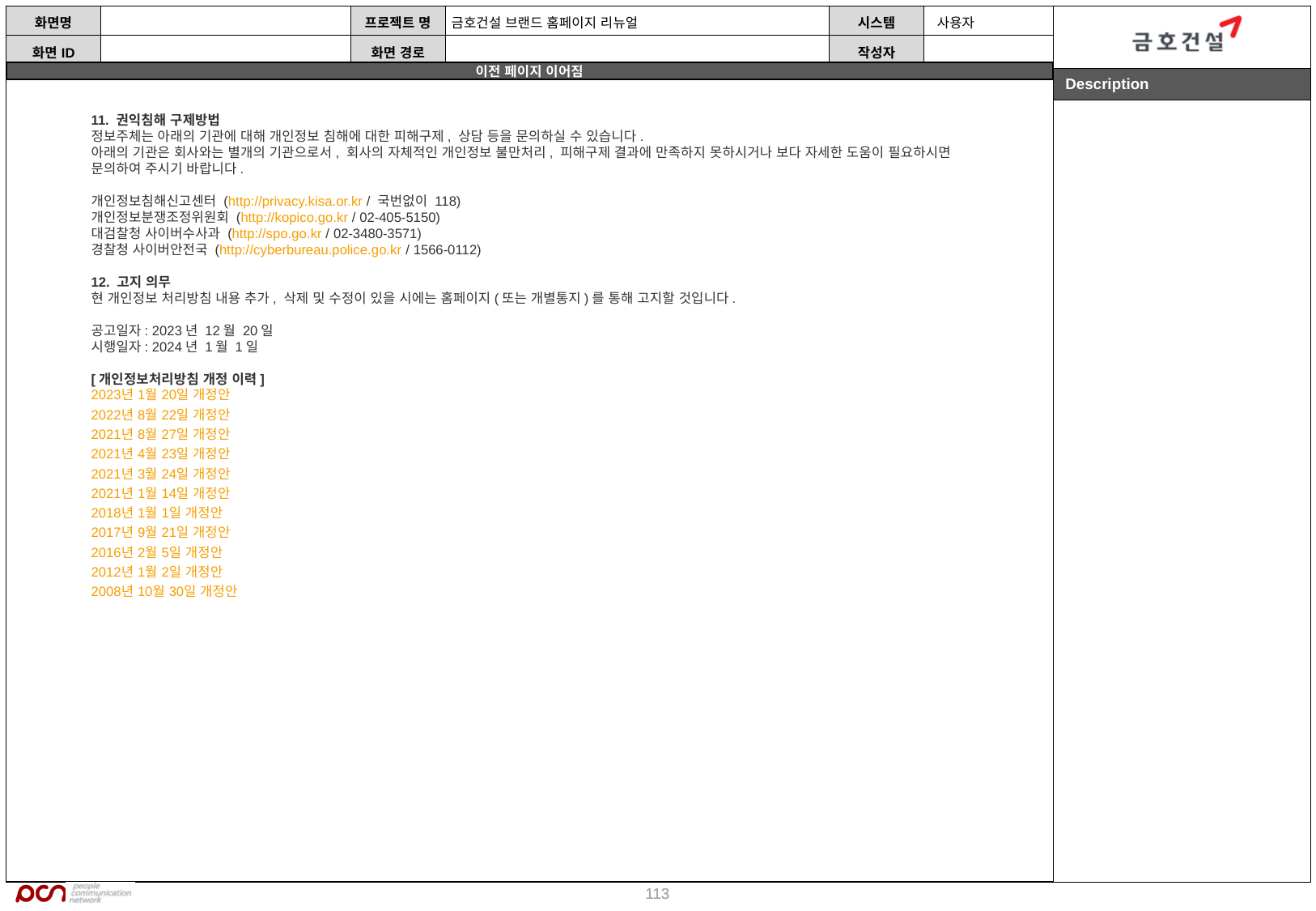

11. 권익침해 구제방법
정보주체는 아래의 기관에 대해 개인정보 침해에 대한 피해구제, 상담 등을 문의하실 수 있습니다.
아래의 기관은 회사와는 별개의 기관으로서, 회사의 자체적인 개인정보 불만처리, 피해구제 결과에 만족하지 못하시거나 보다 자세한 도움이 필요하시면 문의하여 주시기 바랍니다.

개인정보침해신고센터 (http://privacy.kisa.or.kr / 국번없이 118)
개인정보분쟁조정위원회 (http://kopico.go.kr / 02-405-5150)
대검찰청 사이버수사과 (http://spo.go.kr / 02-3480-3571)
경찰청 사이버안전국 (http://cyberbureau.police.go.kr / 1566-0112)

12. 고지 의무
현 개인정보 처리방침 내용 추가, 삭제 및 수정이 있을 시에는 홈페이지(또는 개별통지)를 통해 고지할 것입니다.

공고일자: 2023년 12월 20일
시행일자: 2024년 1월 1일

[개인정보처리방침 개정 이력]
2023년 1월 20일 개정안
2022년 8월 22일 개정안
2021년 8월 27일 개정안
2021년 4월 23일 개정안
2021년 3월 24일 개정안
2021년 1월 14일 개정안
2018년 1월 1일 개정안
2017년 9월 21일 개정안
2016년 2월 5일 개정안
2012년 1월 2일 개정안
2008년 10월 30일 개정안